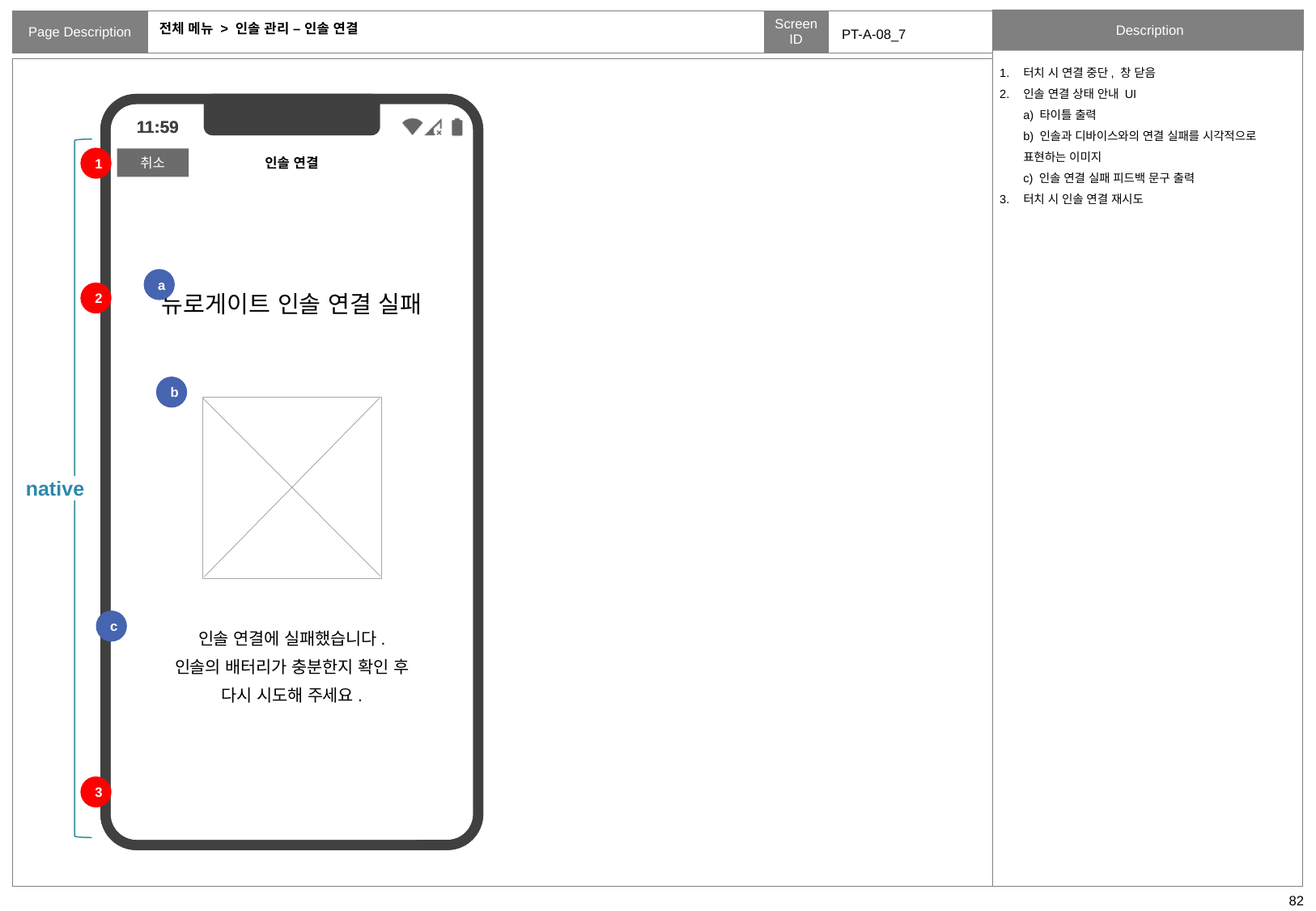

# 전체 메뉴 > 인솔 관리 – 인솔 연결
PT-A-08_7
터치 시 연결 중단, 창 닫음
인솔 연결 상태 안내 UI
a) 타이틀 출력
b) 인솔과 디바이스와의 연결 실패를 시각적으로 표현하는 이미지
c) 인솔 연결 실패 피드백 문구 출력
터치 시 인솔 연결 재시도

native
1
a
뉴로게이트 인솔 연결 실패
2
b

c
인솔 연결에 실패했습니다.
인솔의 배터리가 충분한지 확인 후
다시 시도해 주세요.
3